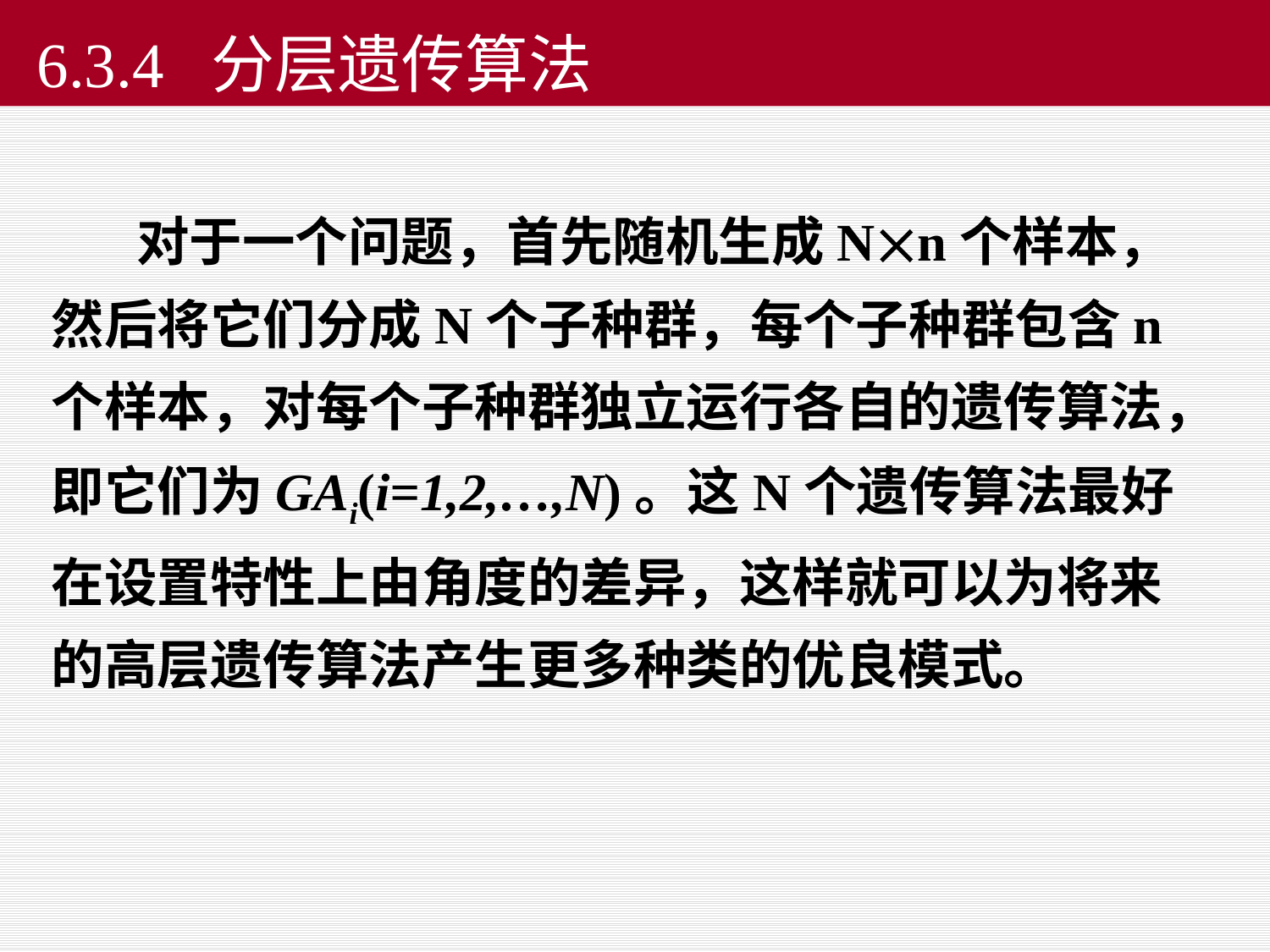

6.3.4  分层遗传算法
      对于一个问题，首先随机生成N×n个样本，然后将它们分成N个子种群，每个子种群包含n个样本，对每个子种群独立运行各自的遗传算法，即它们为GAi(i=1,2,…,N)。这N个遗传算法最好在设置特性上由角度的差异，这样就可以为将来的高层遗传算法产生更多种类的优良模式。

115